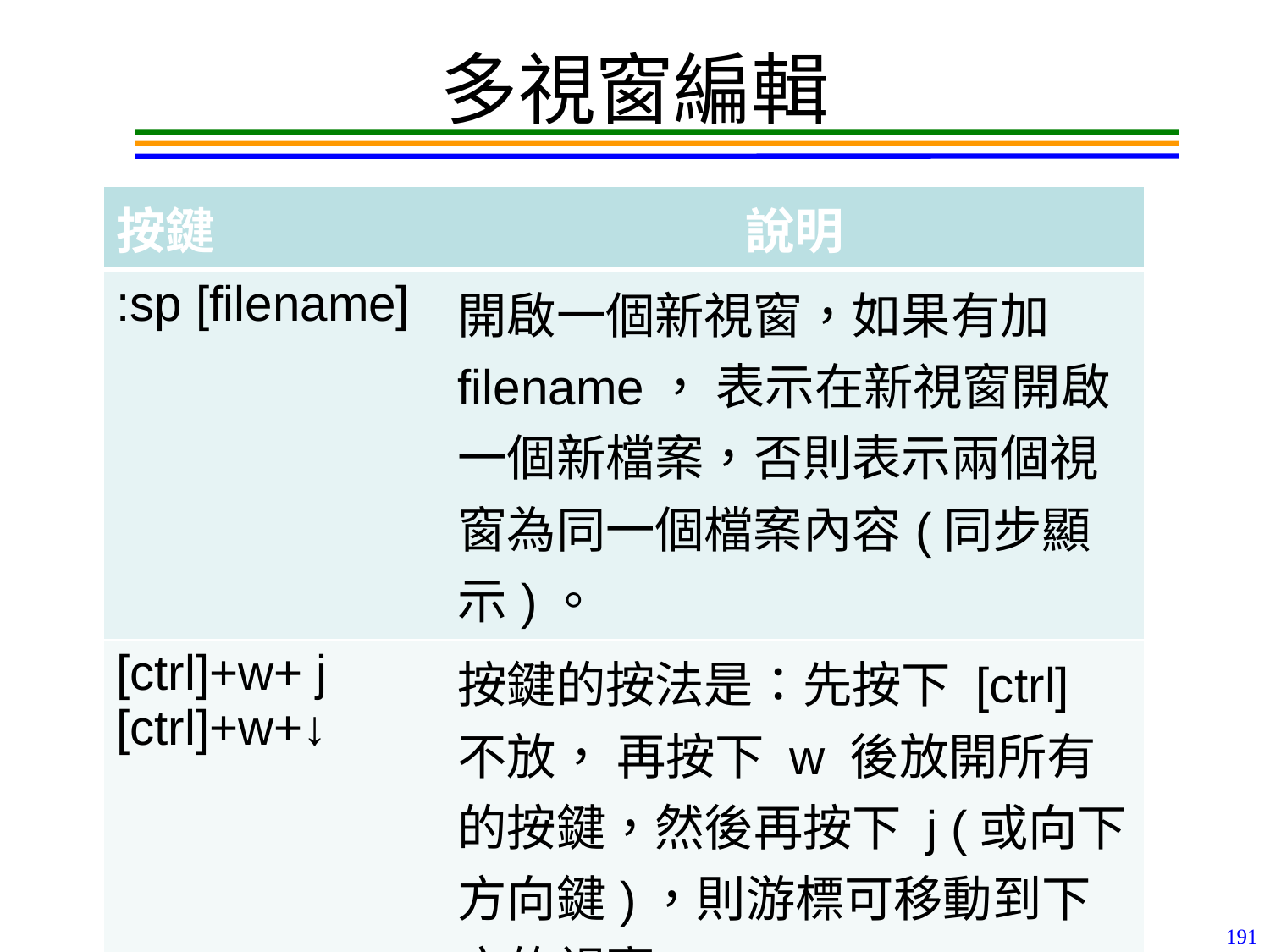

# 多視窗編輯

| 按鍵 | 說明 |
| --- | --- |
| :sp [filename] | 開啟一個新視窗，如果有加 filename， 表示在新視窗開啟一個新檔案，否則表示兩個視窗為同一個檔案內容(同步顯示)。 |
| [ctrl]+w+ j [ctrl]+w+↓ | 按鍵的按法是：先按下 [ctrl] 不放， 再按下 w 後放開所有的按鍵，然後再按下 j (或向下方向鍵)，則游標可移動到下方的視窗。 |
191